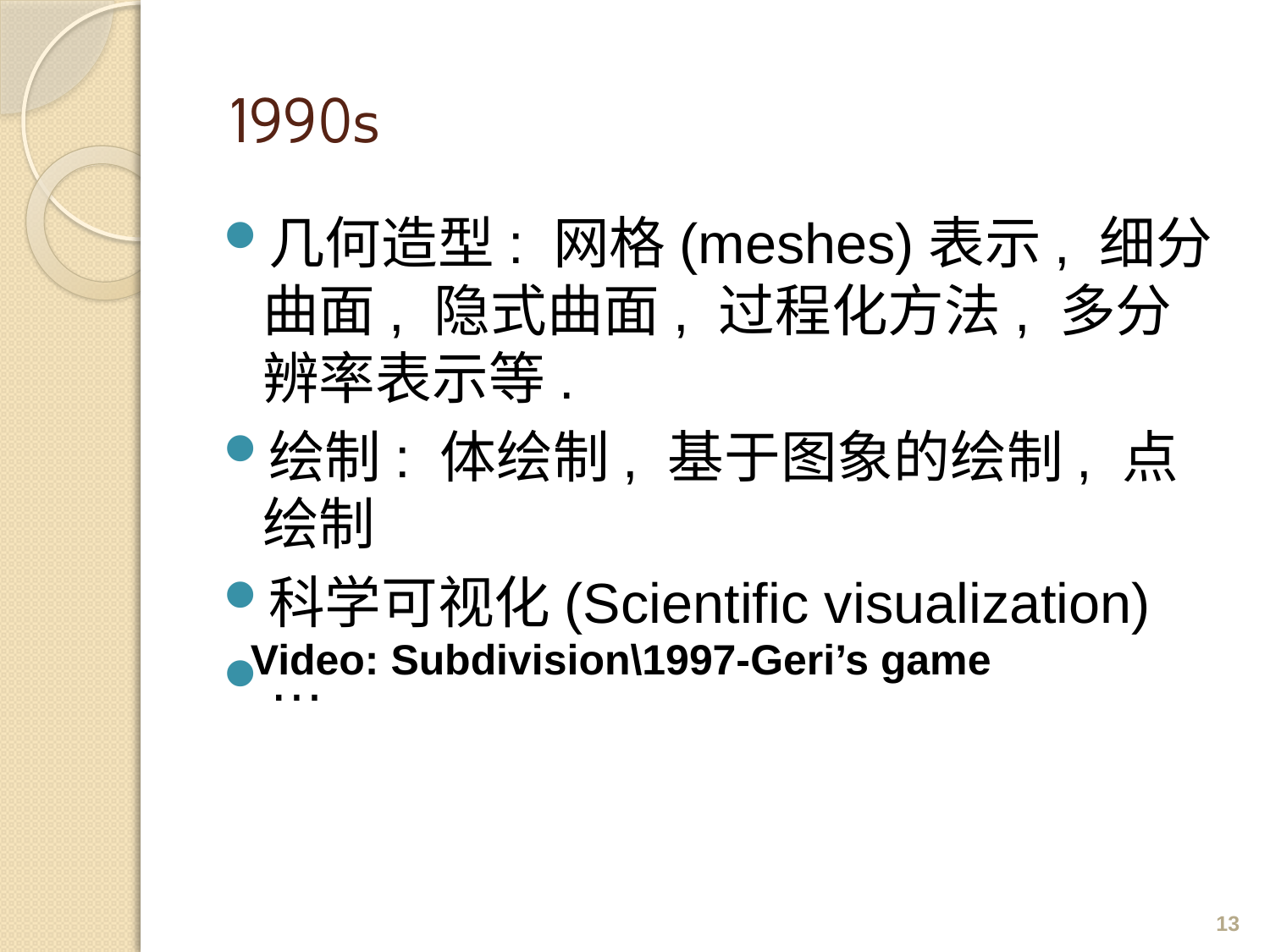

# 1990s
几何造型: 网格(meshes)表示, 细分曲面, 隐式曲面, 过程化方法, 多分辨率表示等.
绘制: 体绘制, 基于图象的绘制, 点绘制
科学可视化(Scientific visualization)
…
Video: Subdivision\1997-Geri’s game
13